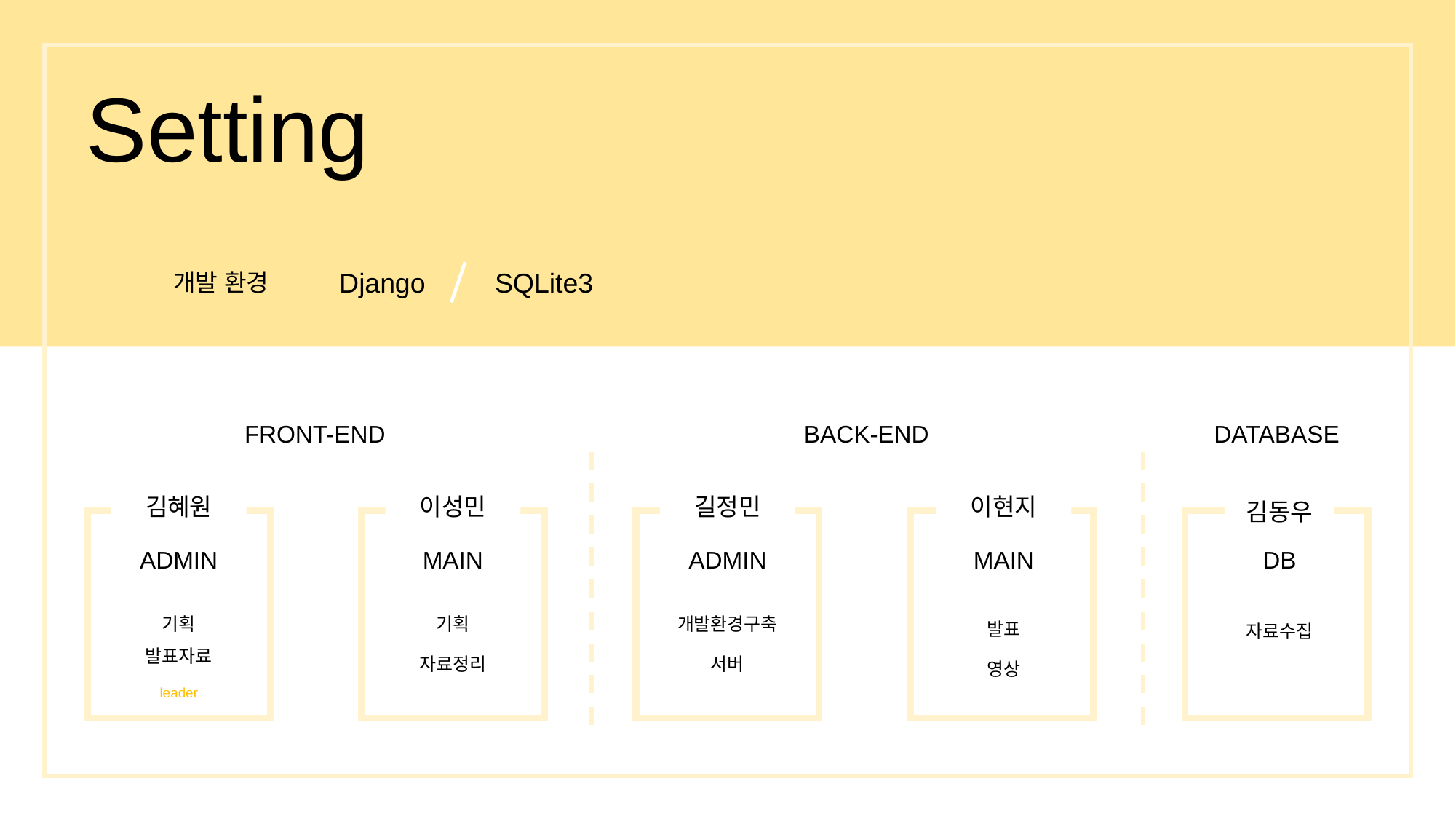

Setting
Django
SQLite3
개발 환경
FRONT-END
BACK-END
DATABASE
김혜원
이성민
길정민
이현지
김동우

ADMIN
MAIN
ADMIN
MAIN
DB
기획
개발환경구축
기획
발표
자료수집
발표자료
자료정리
서버
영상
leader